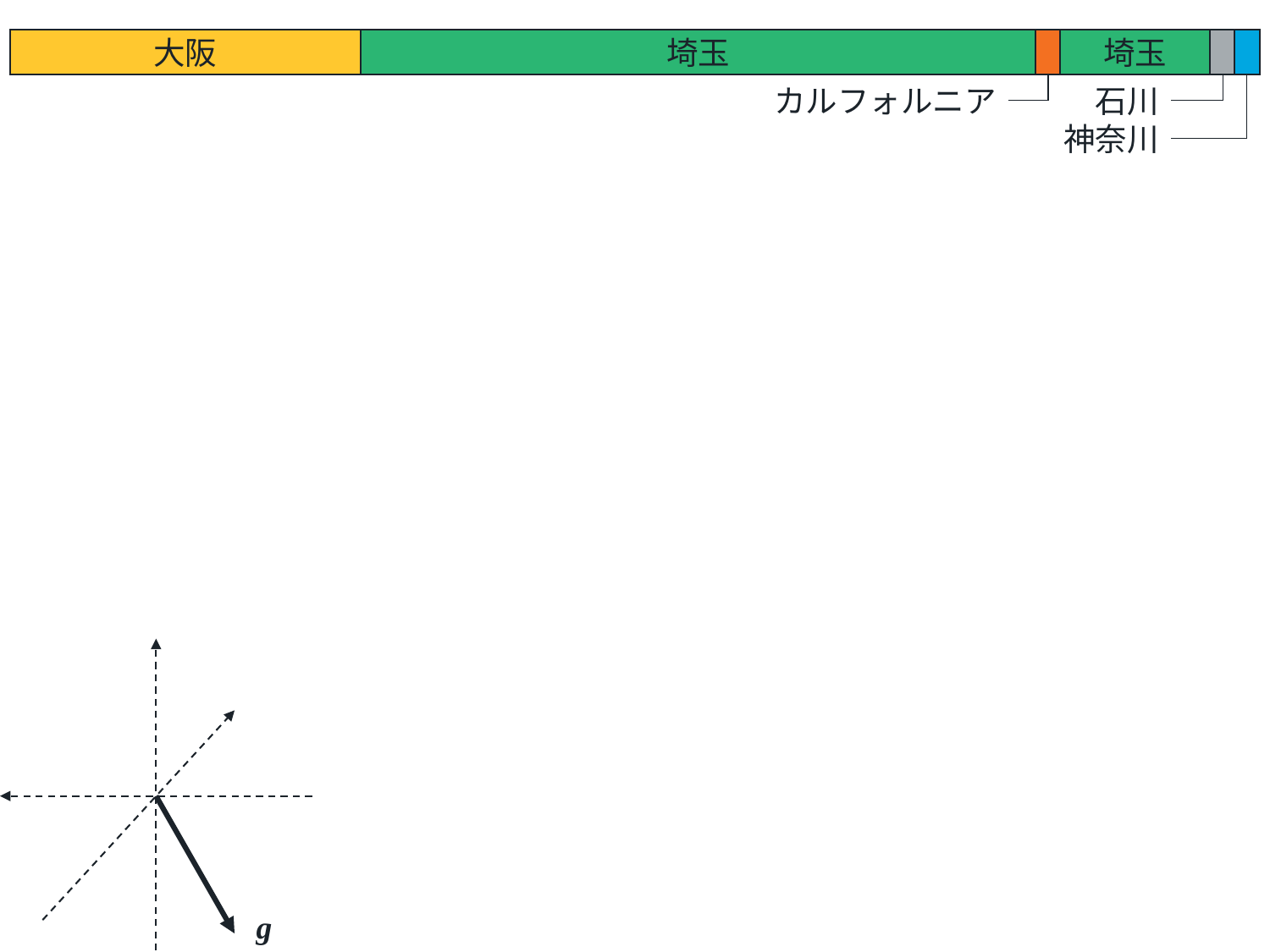

大阪
埼玉

埼玉

石川
カルフォルニア
神奈川
g